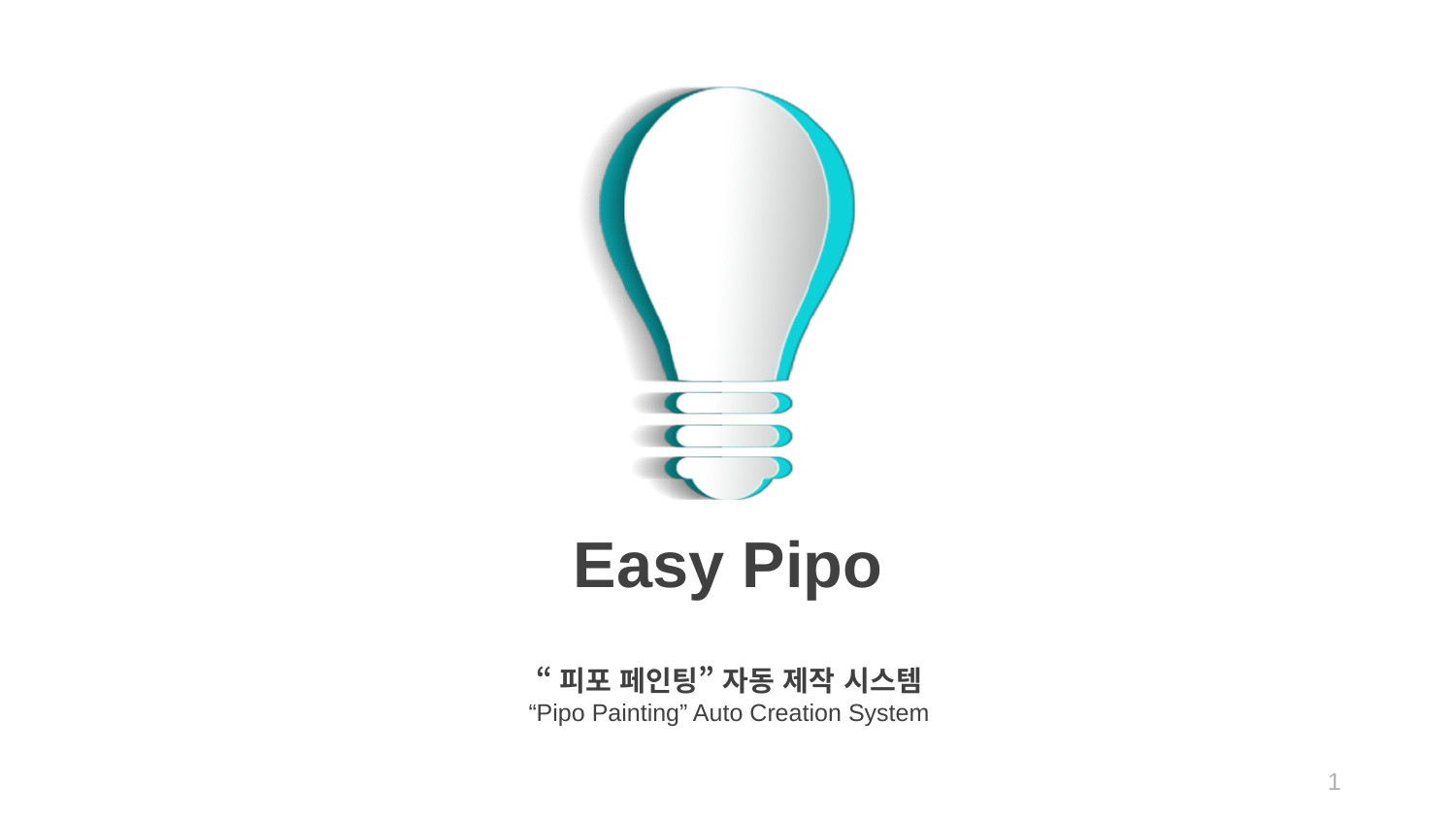

# Easy Pipo
“피포 페인팅” 자동 제작 시스템
“Pipo Painting” Auto Creation System

1